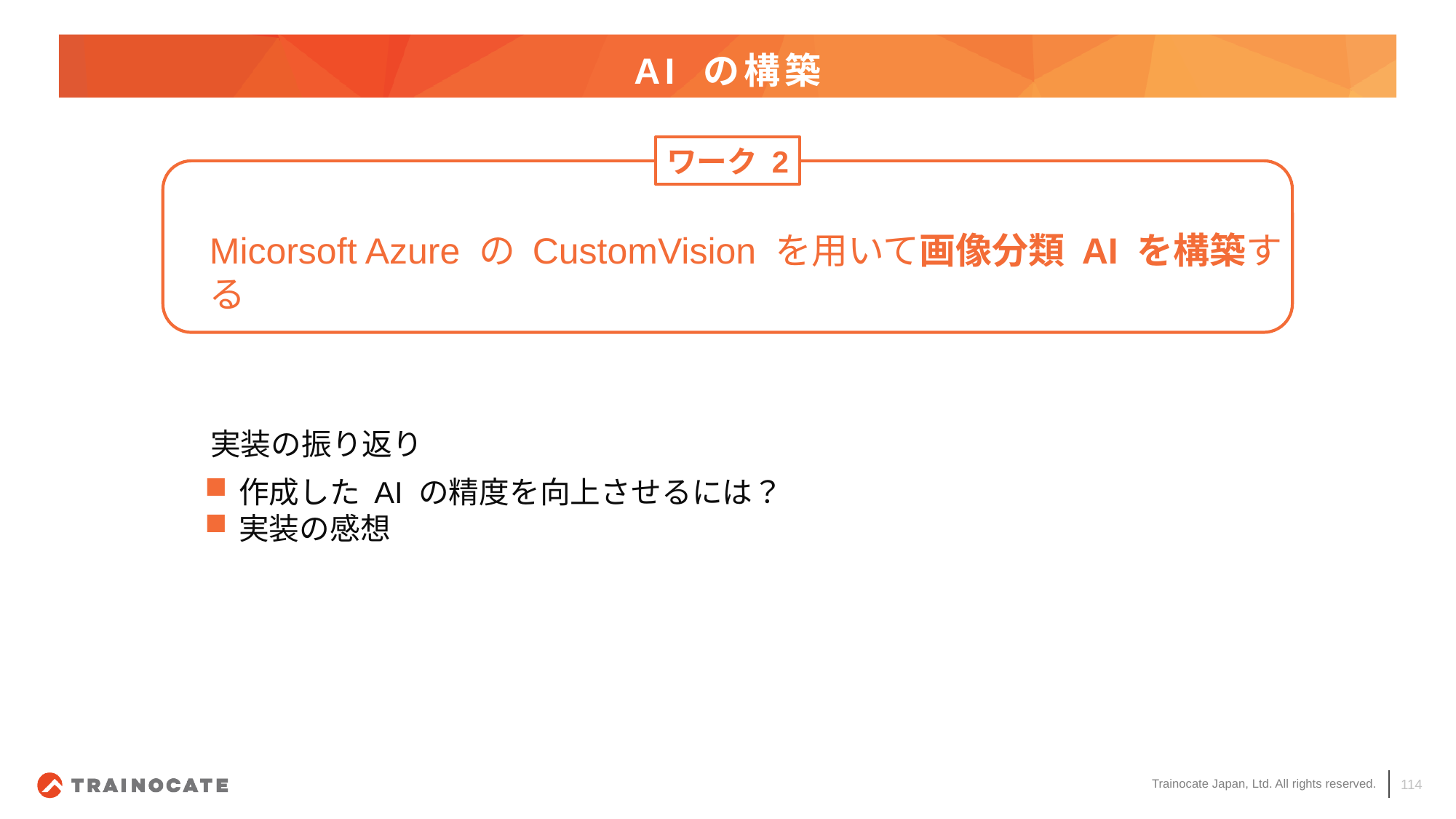

# AI の構築
ワーク 2

Micorsoft Azure の CustomVision を用いて画像分類 AI を構築する
実装の振り返り
作成した AI の精度を向上させるには？
実装の感想
114